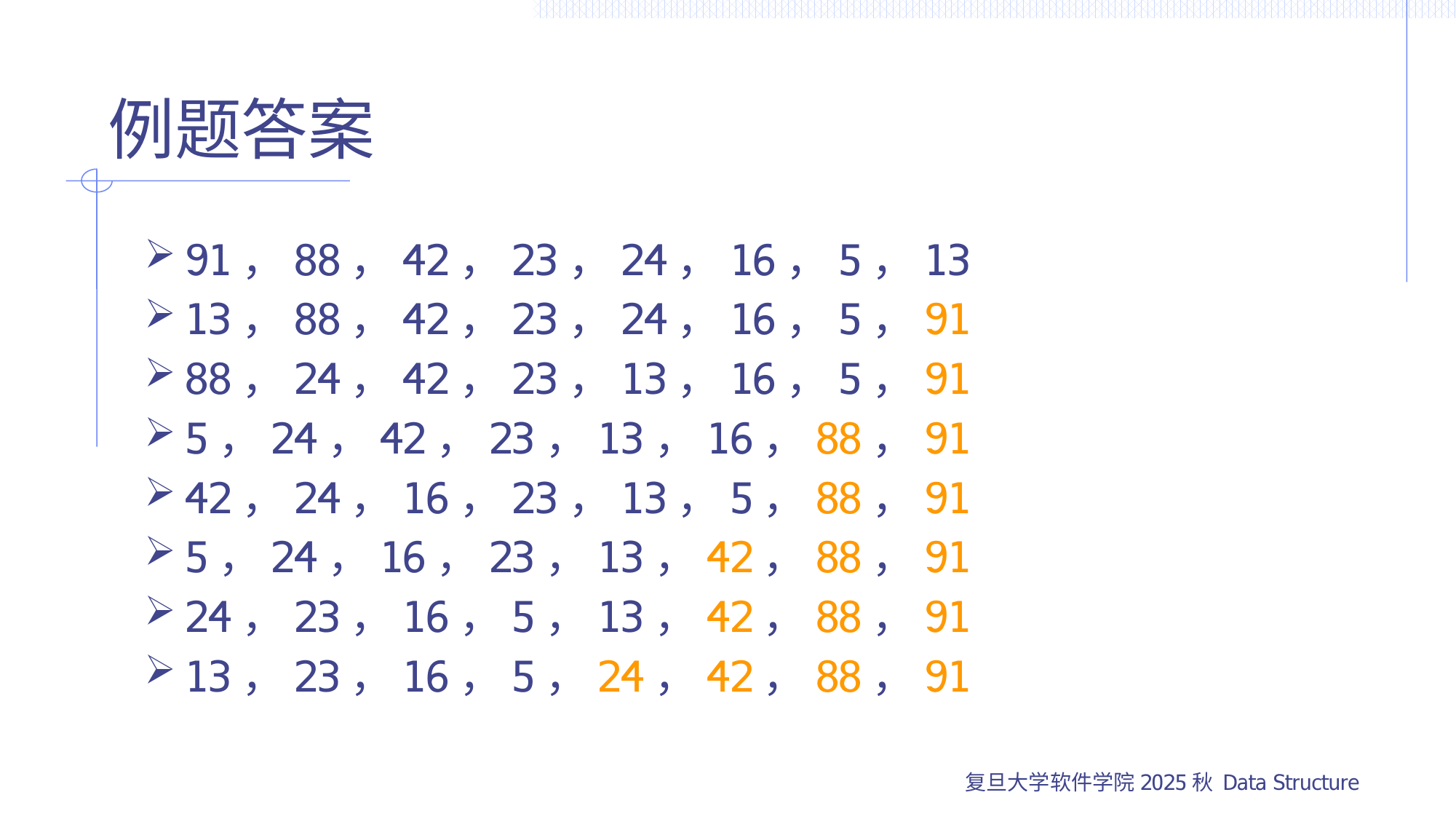

# 例题答案
91，88，42，23，24，16，5，13
13，88，42，23，24，16，5，91
88，24，42，23，13，16，5，91
5，24，42，23，13，16，88，91
42，24，16，23，13，5，88，91
5，24，16，23，13，42，88，91
24，23，16，5，13，42，88，91
13，23，16，5，24，42，88，91